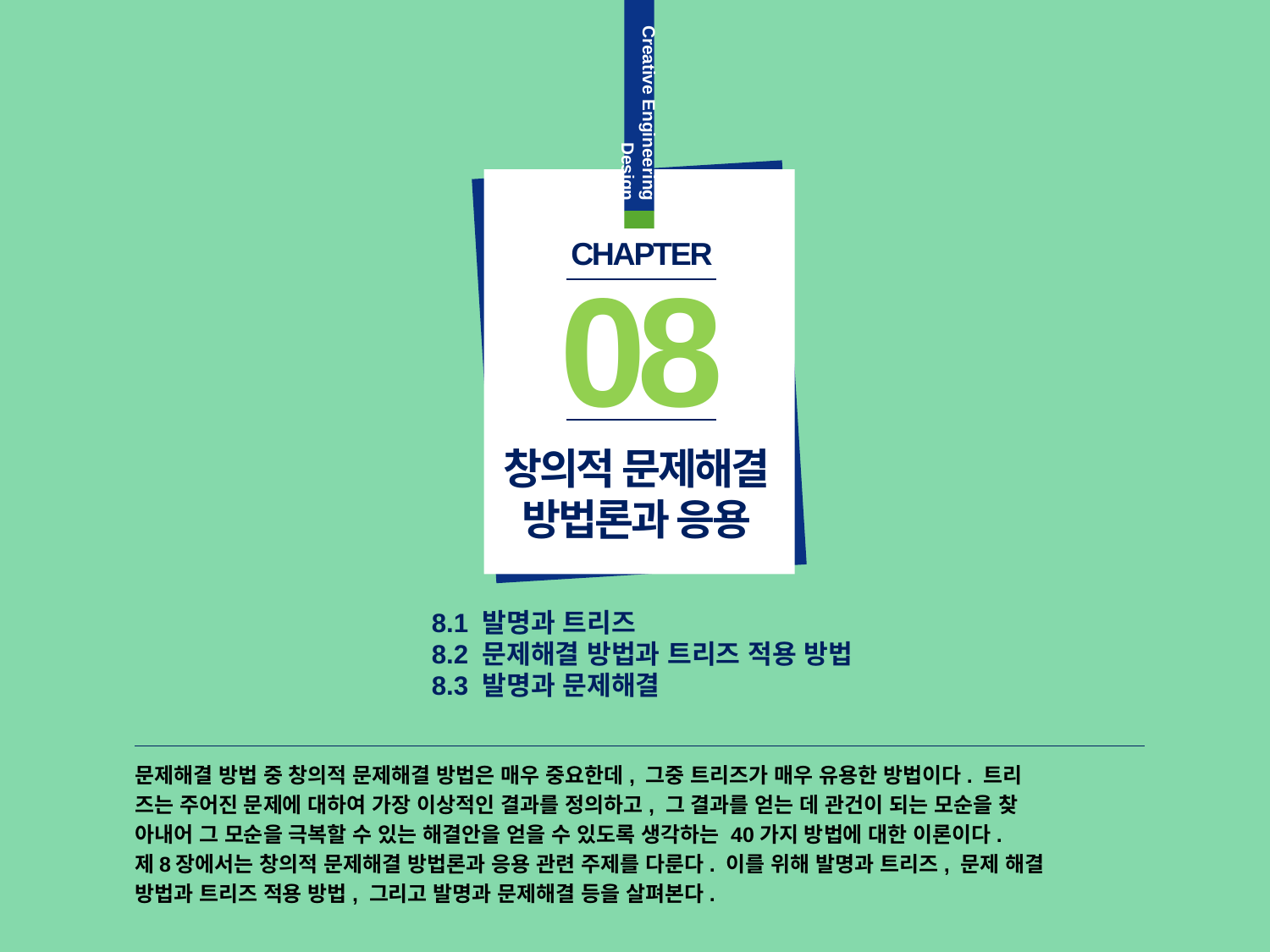

CHAPTER
08
창의적 문제해결
방법론과 응용
8.1 발명과 트리즈
8.2 문제해결 방법과 트리즈 적용 방법
8.3 발명과 문제해결
문제해결 방법 중 창의적 문제해결 방법은 매우 중요한데, 그중 트리즈가 매우 유용한 방법이다. 트리
즈는 주어진 문제에 대하여 가장 이상적인 결과를 정의하고, 그 결과를 얻는 데 관건이 되는 모순을 찾
아내어 그 모순을 극복할 수 있는 해결안을 얻을 수 있도록 생각하는 40가지 방법에 대한 이론이다.
제8장에서는 창의적 문제해결 방법론과 응용 관련 주제를 다룬다. 이를 위해 발명과 트리즈, 문제 해결
방법과 트리즈 적용 방법, 그리고 발명과 문제해결 등을 살펴본다.